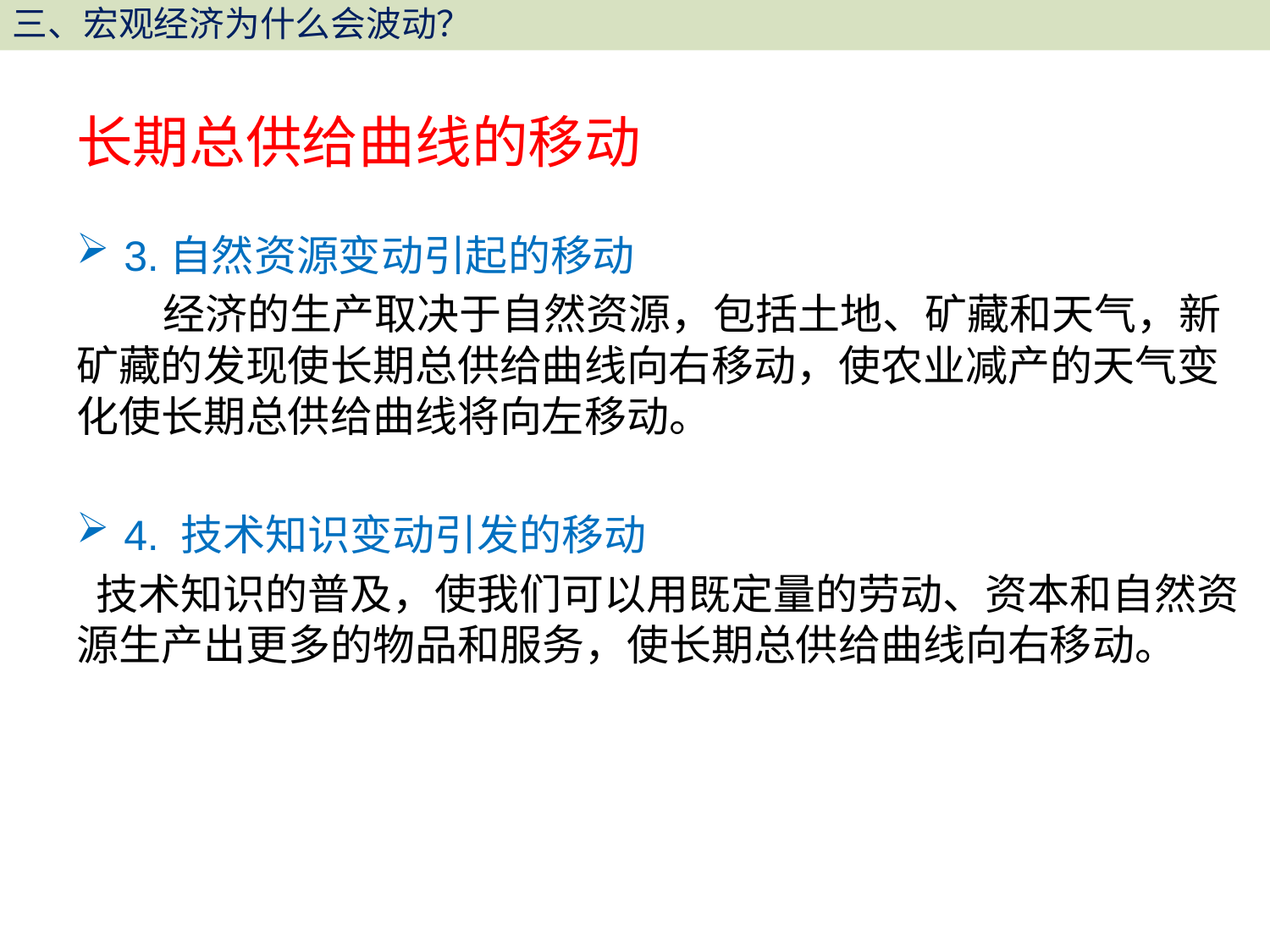

# 长期总供给曲线的移动
3.自然资源变动引起的移动
        经济的生产取决于自然资源，包括土地、矿藏和天气，新矿藏的发现使长期总供给曲线向右移动，使农业减产的天气变化使长期总供给曲线将向左移动。

4. 技术知识变动引发的移动
 技术知识的普及，使我们可以用既定量的劳动、资本和自然资源生产出更多的物品和服务，使长期总供给曲线向右移动。